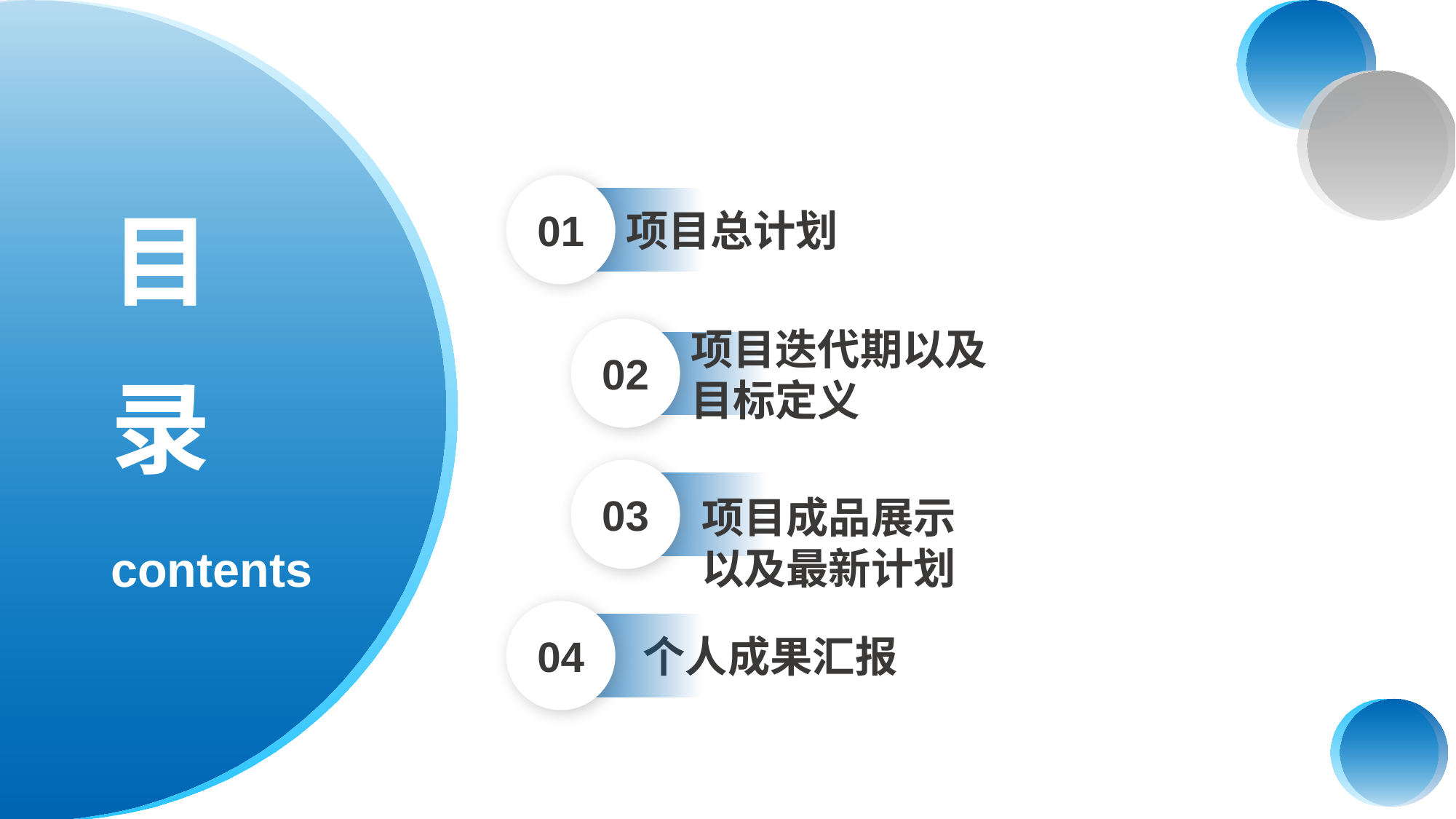

PPT模板 http://www.1ppt.com/moban/

01
项目总计划
目
项目迭代期以及目标定义

03

02
个人成果汇报
录
项目成品展示以及最新计划

04
contents